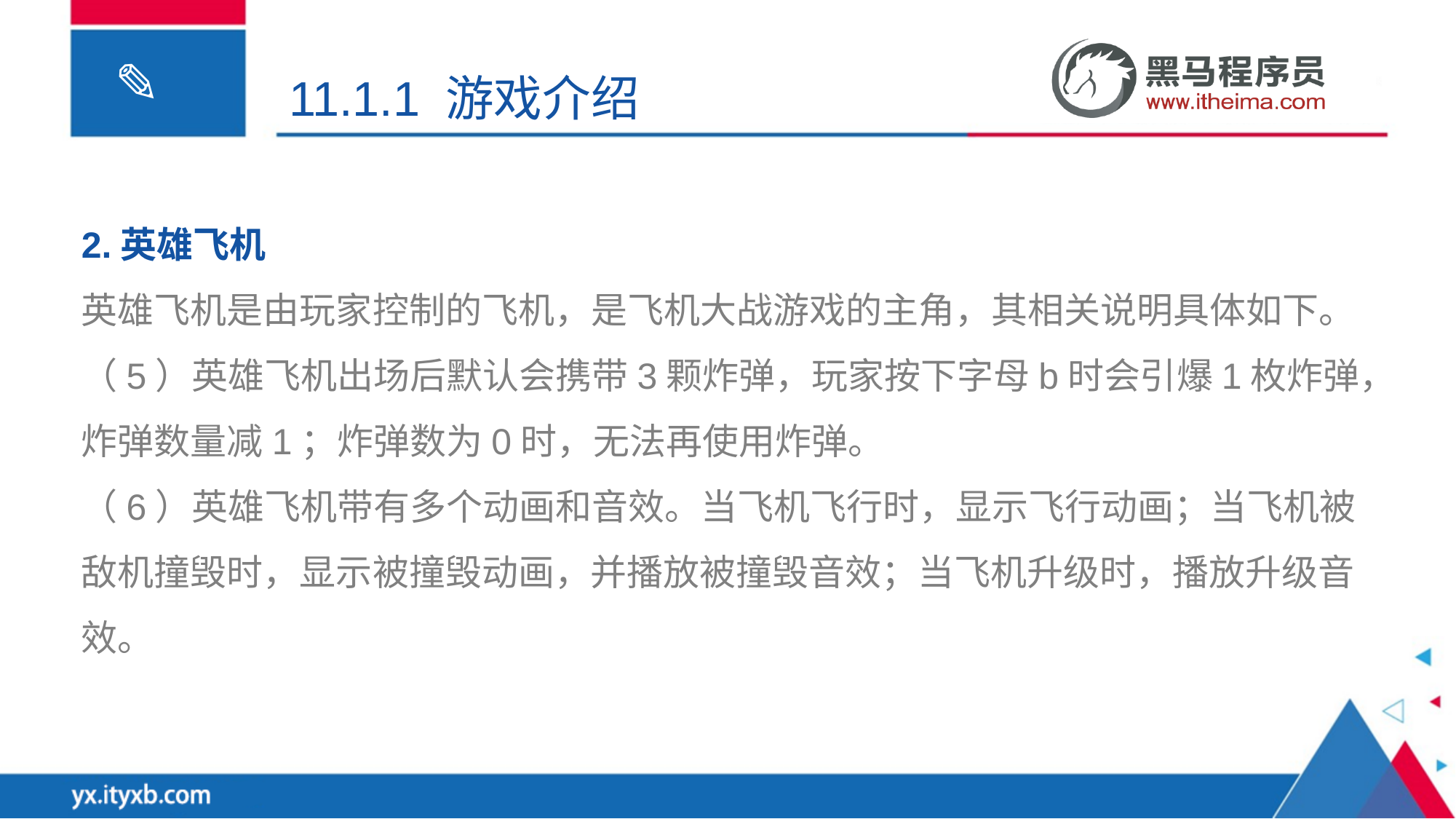

11.1.1 游戏介绍
2.英雄飞机
英雄飞机是由玩家控制的飞机，是飞机大战游戏的主角，其相关说明具体如下。
（5）英雄飞机出场后默认会携带3颗炸弹，玩家按下字母b时会引爆1枚炸弹，炸弹数量减1；炸弹数为0时，无法再使用炸弹。
（6）英雄飞机带有多个动画和音效。当飞机飞行时，显示飞行动画；当飞机被敌机撞毁时，显示被撞毁动画，并播放被撞毁音效；当飞机升级时，播放升级音效。